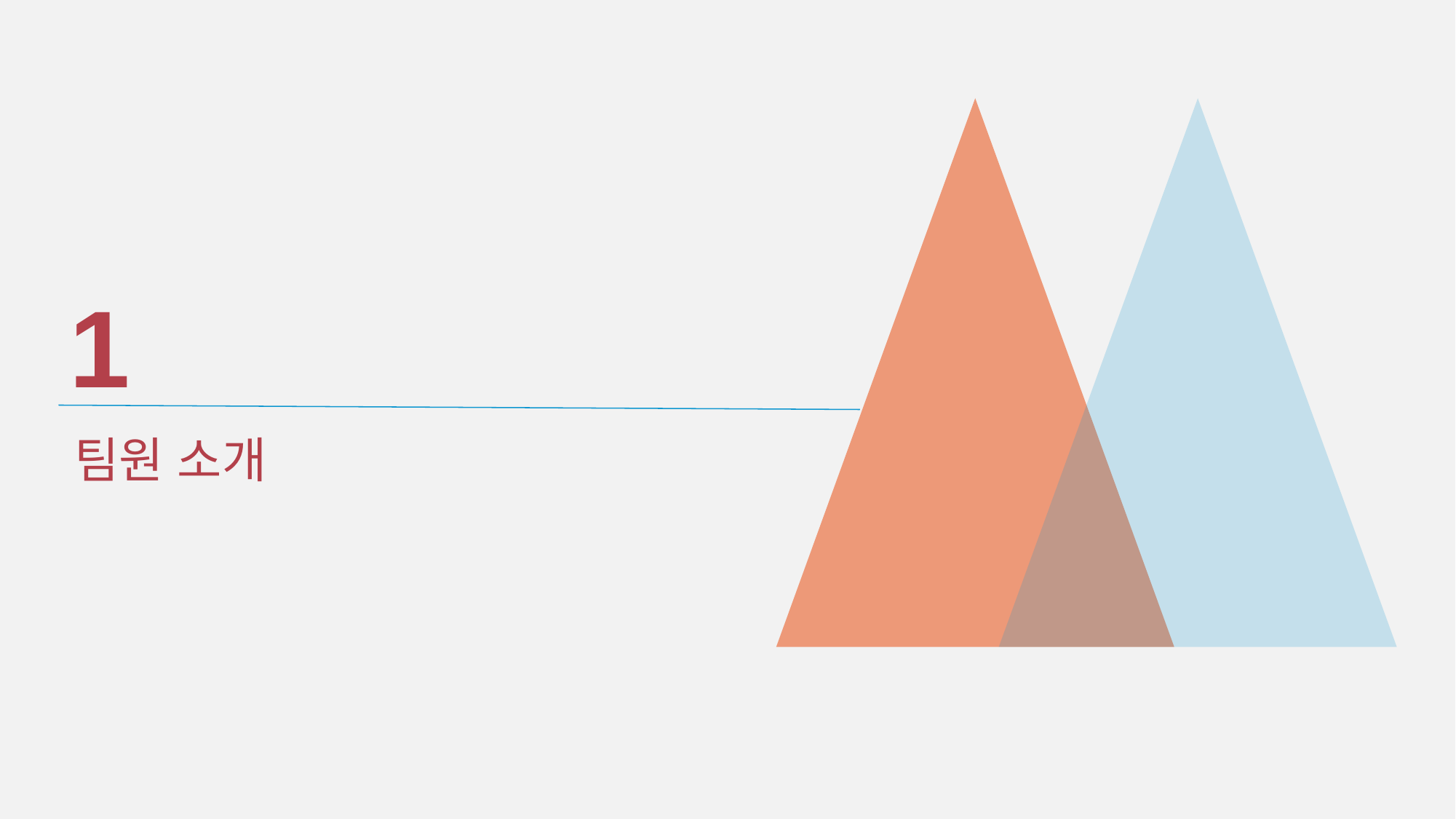

1
팀원 소개
Copyrightⓒ. Saebyeol Yu. All Rights Reserved.